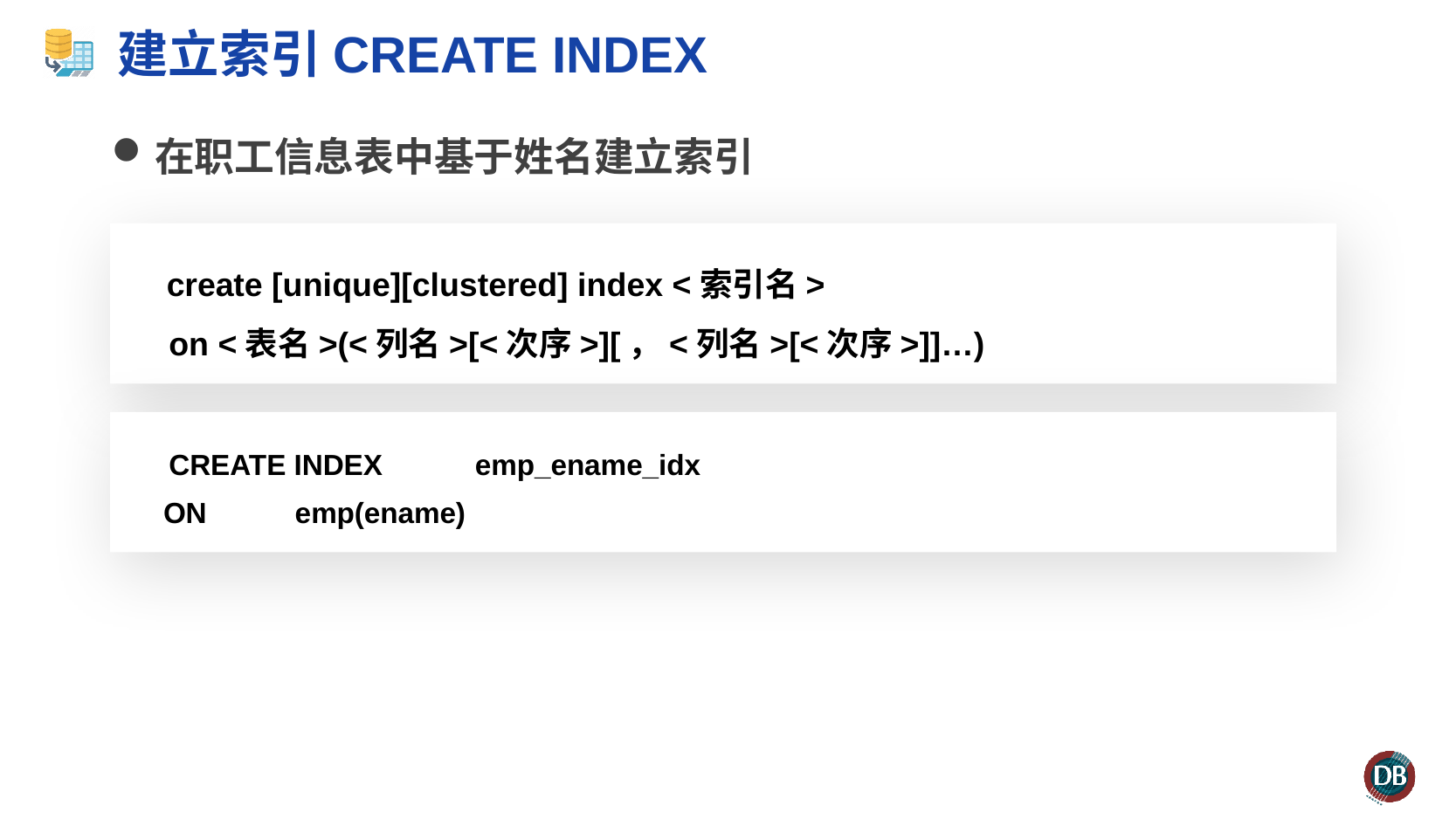

# 建立索引CREATE INDEX
在职工信息表中基于姓名建立索引
    create [unique][clustered] index <索引名>
     on <表名>(<列名>[<次序>][，<列名>[<次序>]]…)
     CREATE INDEX 	emp_ename_idx
     ON 	emp(ename)